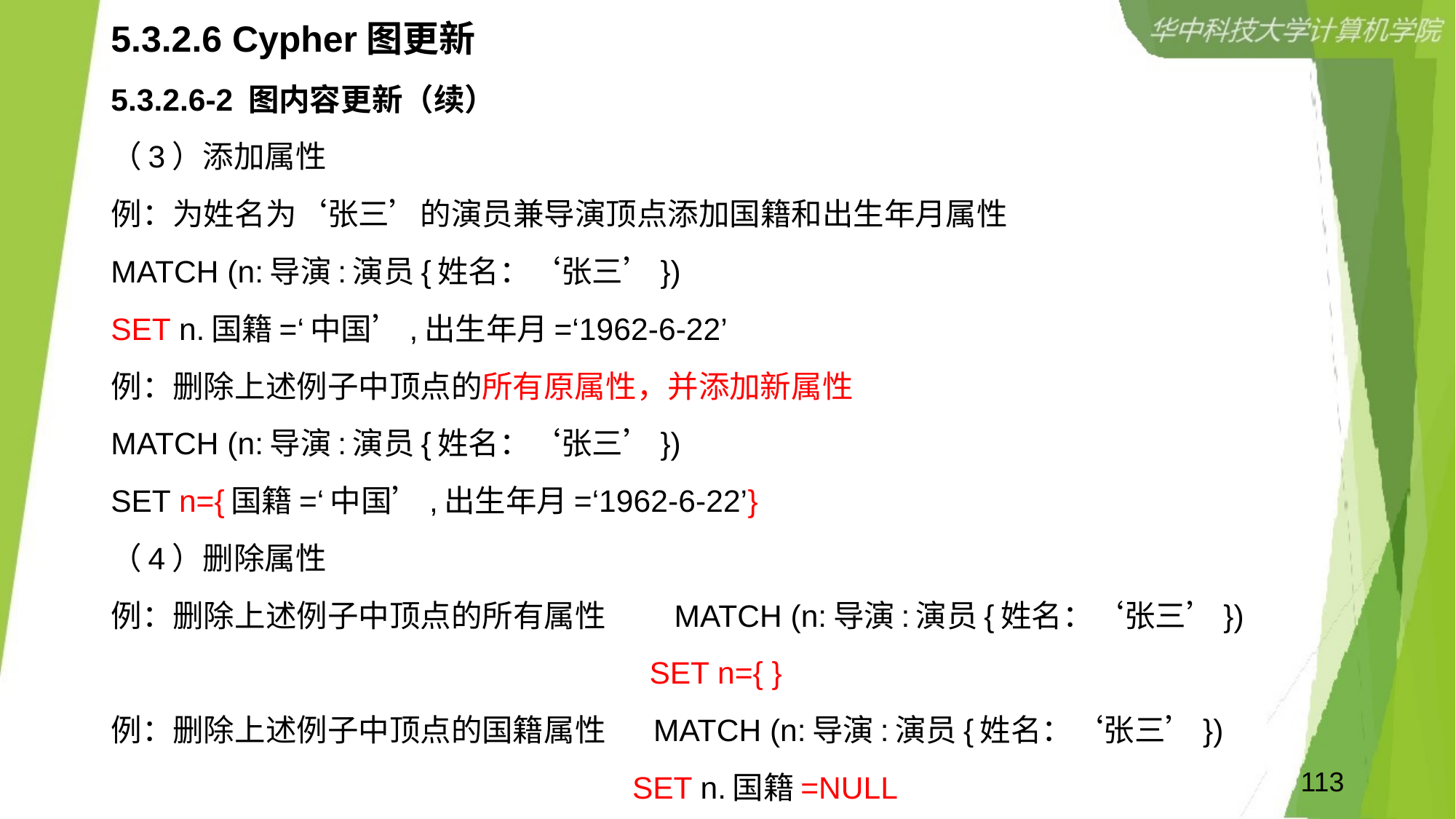

# 5.3.2.6 Cypher图更新
5.3.2.6-2 图内容更新（续）
（3）添加属性
例：为姓名为‘张三’的演员兼导演顶点添加国籍和出生年月属性
MATCH (n:导演:演员{姓名：‘张三’})
SET n.国籍=‘中国’,出生年月=‘1962-6-22’
例：删除上述例子中顶点的所有原属性，并添加新属性
MATCH (n:导演:演员{姓名：‘张三’})
SET n={国籍=‘中国’,出生年月=‘1962-6-22’}
（4）删除属性
例：删除上述例子中顶点的所有属性         MATCH (n:导演:演员{姓名：‘张三’})
                                                               SET n={ }
例：删除上述例子中顶点的国籍属性      MATCH (n:导演:演员{姓名：‘张三’})
                                                             SET n.国籍=NULL
113